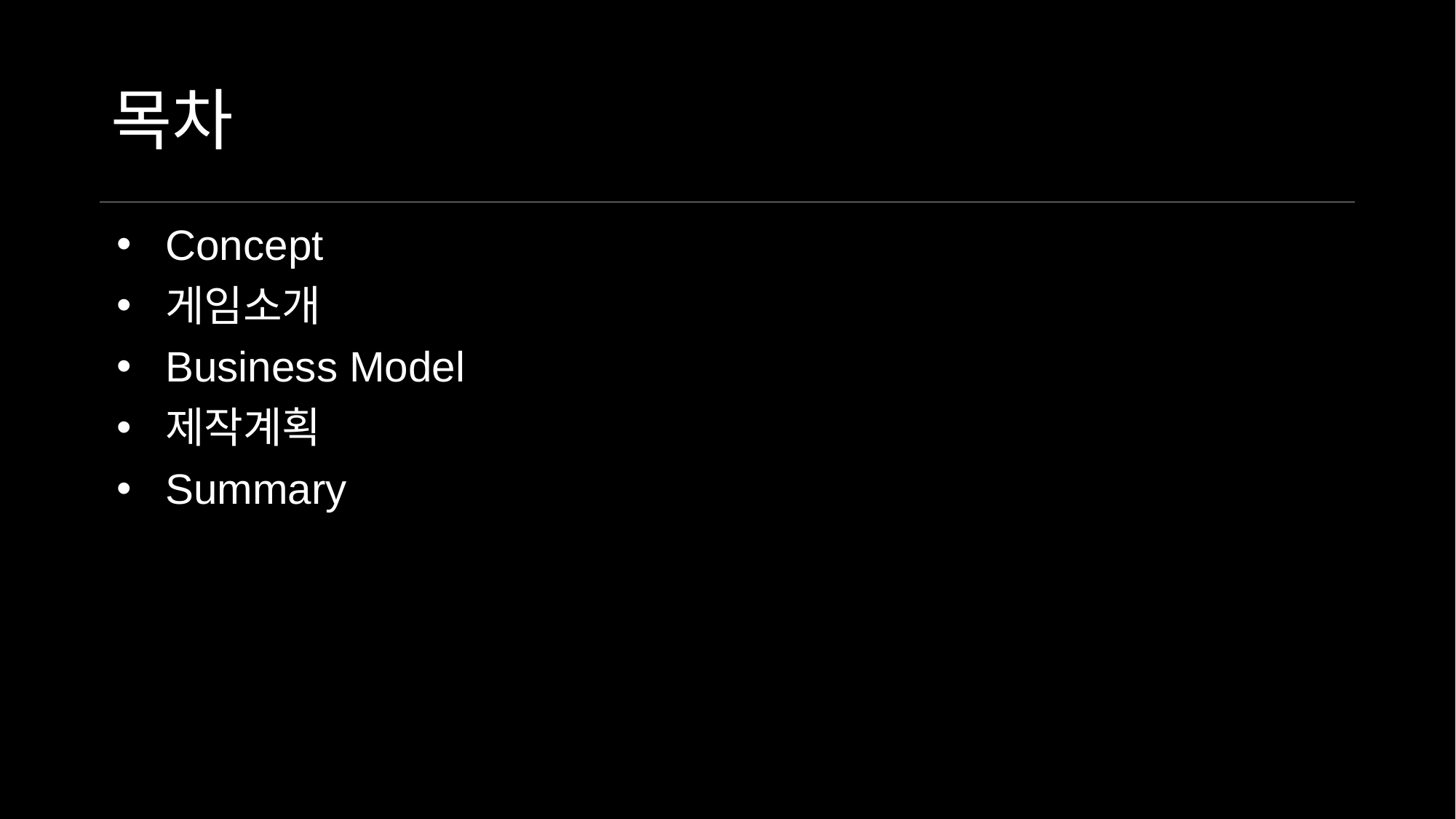

# 목차
Concept
게임소개
Business Model
제작계획
Summary